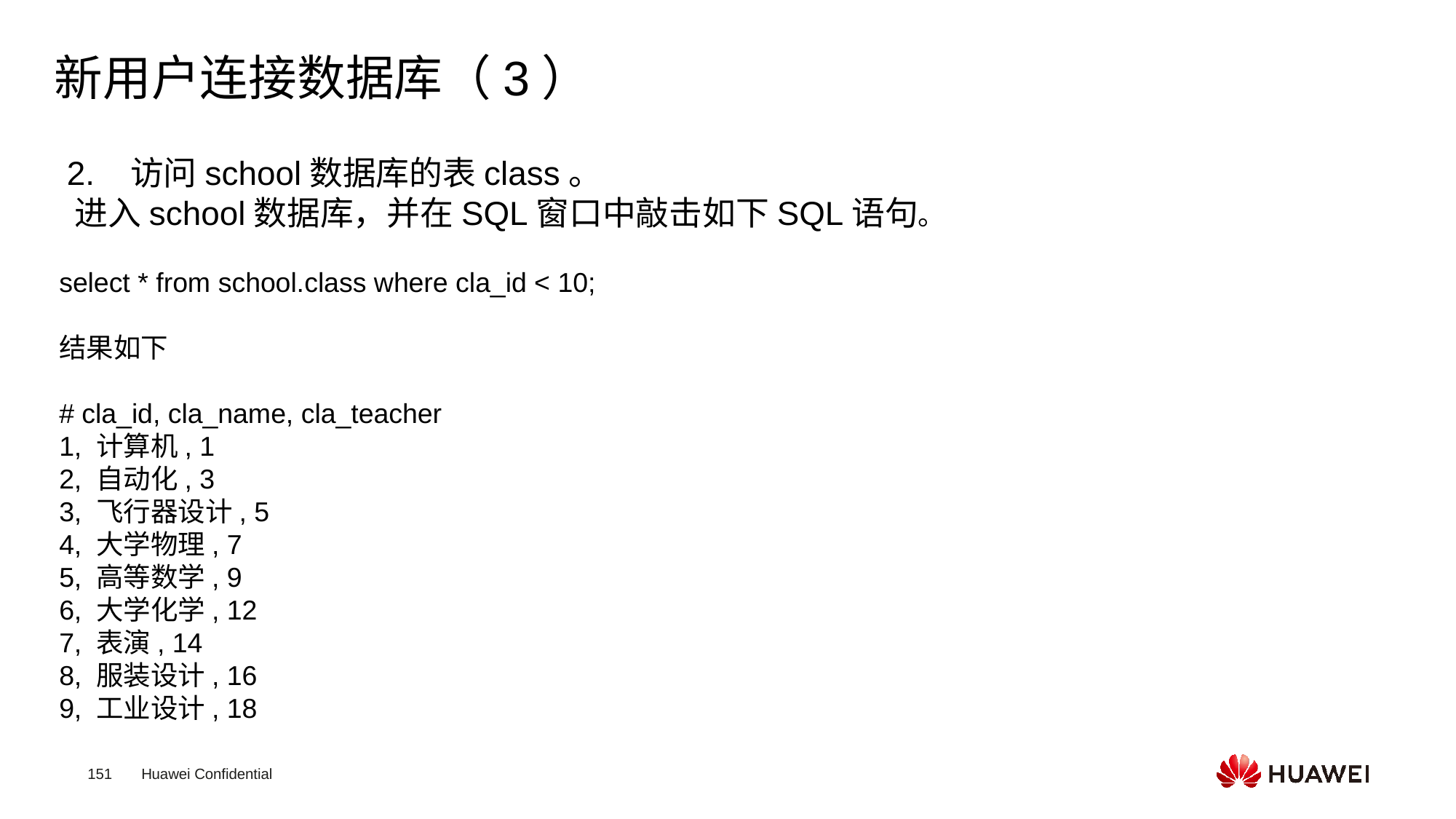

# 新用户连接数据库（3）
 2.   访问school数据库的表class。
 进入school数据库，并在SQL窗口中敲击如下SQL语句。

select * from school.class where cla_id < 10;

结果如下

# cla_id, cla_name, cla_teacher
1, 计算机, 1
2, 自动化, 3
3, 飞行器设计, 5
4, 大学物理, 7
5, 高等数学, 9
6, 大学化学, 12
7, 表演, 14
8, 服装设计, 16
9, 工业设计, 18
Text
Text
Text
Text
Text
Text
Text
Text
Text
Text
Text
Text
Text
Text
Text
Text
Text
Text
Text
Text
Text
Text
Text
Text
Text
Text
Text
Text
Text
Text
Text
Text
Text
Text
Text
Text
Text
Text
Text
Text
Text
Text
Text
Text
Text
Text